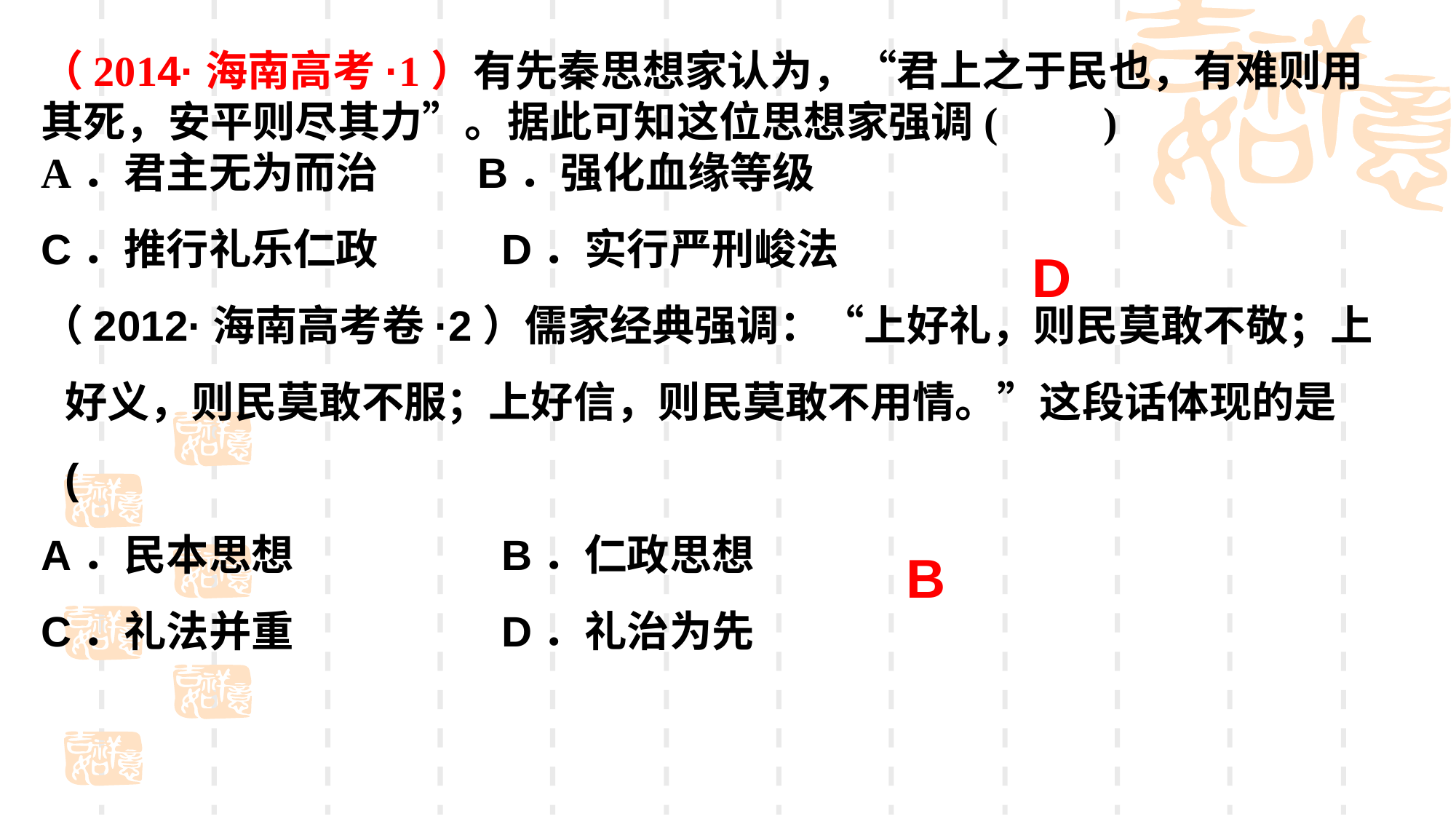

（2014·海南高考·1）有先秦思想家认为，“君上之于民也，有难则用其死，安平则尽其力”。据此可知这位思想家强调(　　)A．君主无为而治  	B．强化血缘等级C．推行礼乐仁政   	D．实行严刑峻法
（2012·海南高考卷·2）儒家经典强调：“上好礼，则民莫敢不敬；上好义，则民莫敢不服；上好信，则民莫敢不用情。”这段话体现的是(
A．民本思想		B．仁政思想
C．礼法并重		D．礼治为先
D
B